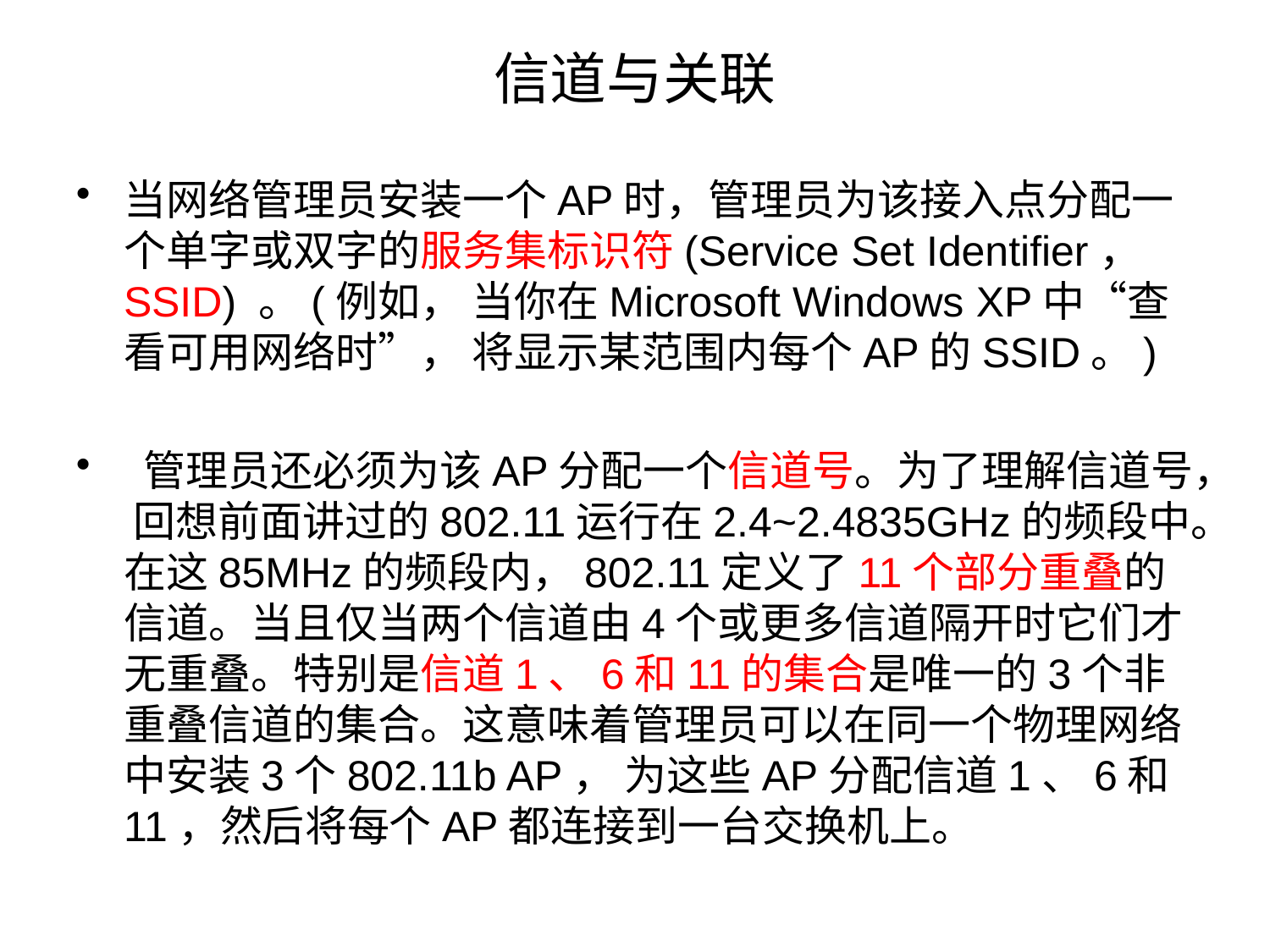

# 信道与关联
当网络管理员安装一个AP时，管理员为该接入点分配一个单字或双字的服务集标识符(Service Set Identifier， SSID) 。(例如， 当你在Microsoft Windows XP中“查看可用网络时”， 将显示某范围内每个AP的SSID。)

 管理员还必须为该AP分配一个信道号。为了理解信道号， 回想前面讲过的802.11运行在2.4~2.4835GHz的频段中。在这85MHz的频段内，802.11定义了11个部分重叠的信道。当且仅当两个信道由4个或更多信道隔开时它们才无重叠。特别是信道1、6和11的集合是唯一的3个非重叠信道的集合。这意味着管理员可以在同一个物理网络中安装3个802.11b AP， 为这些AP分配信道1、6和11，然后将每个AP都连接到一台交换机上。